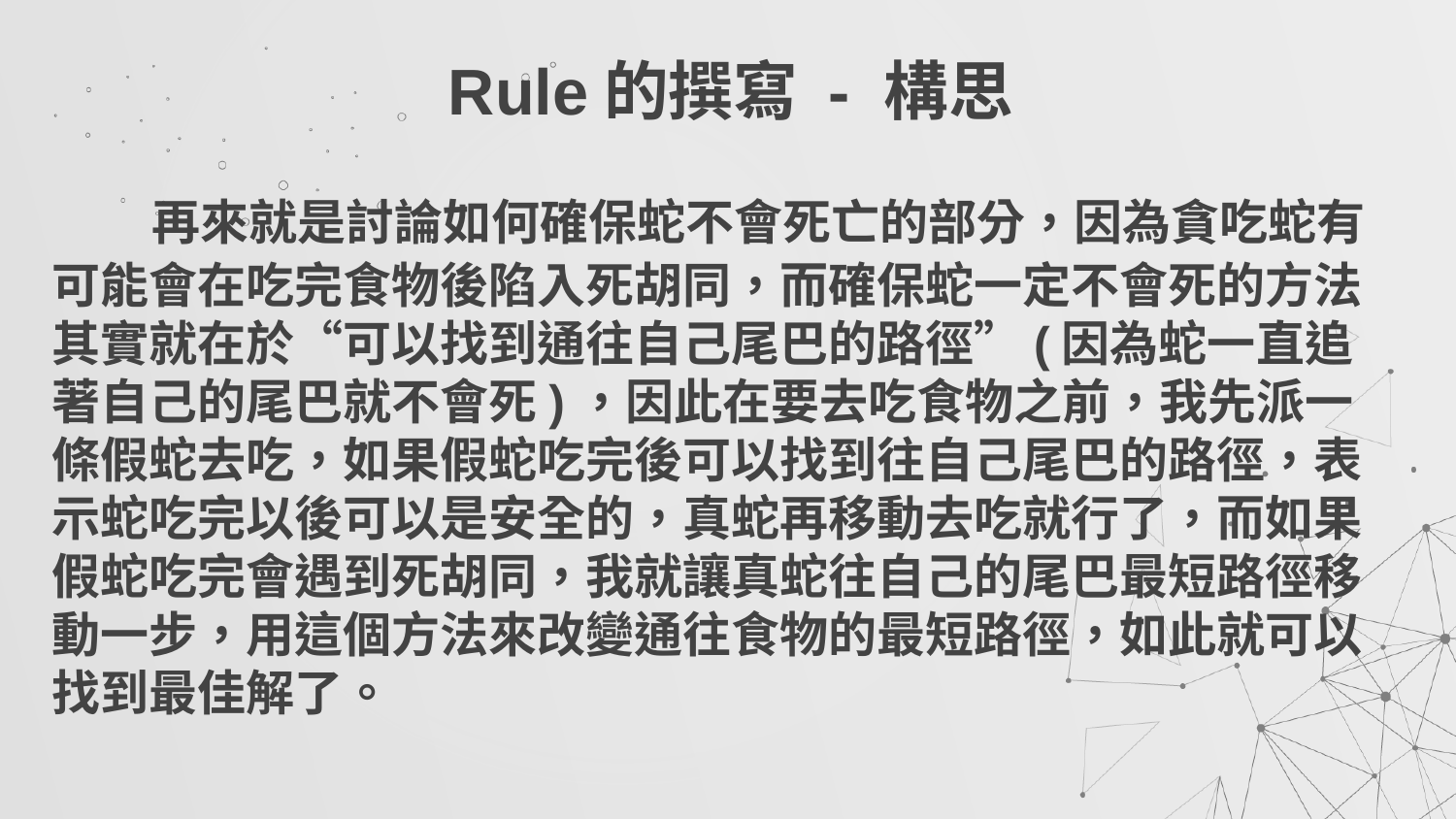

Rule的撰寫 - 構思
# 再來就是討論如何確保蛇不會死亡的部分，因為貪吃蛇有可能會在吃完食物後陷入死胡同，而確保蛇一定不會死的方法其實就在於“可以找到通往自己尾巴的路徑”(因為蛇一直追著自己的尾巴就不會死)，因此在要去吃食物之前，我先派一條假蛇去吃，如果假蛇吃完後可以找到往自己尾巴的路徑，表示蛇吃完以後可以是安全的，真蛇再移動去吃就行了，而如果假蛇吃完會遇到死胡同，我就讓真蛇往自己的尾巴最短路徑移動一步，用這個方法來改變通往食物的最短路徑，如此就可以找到最佳解了。